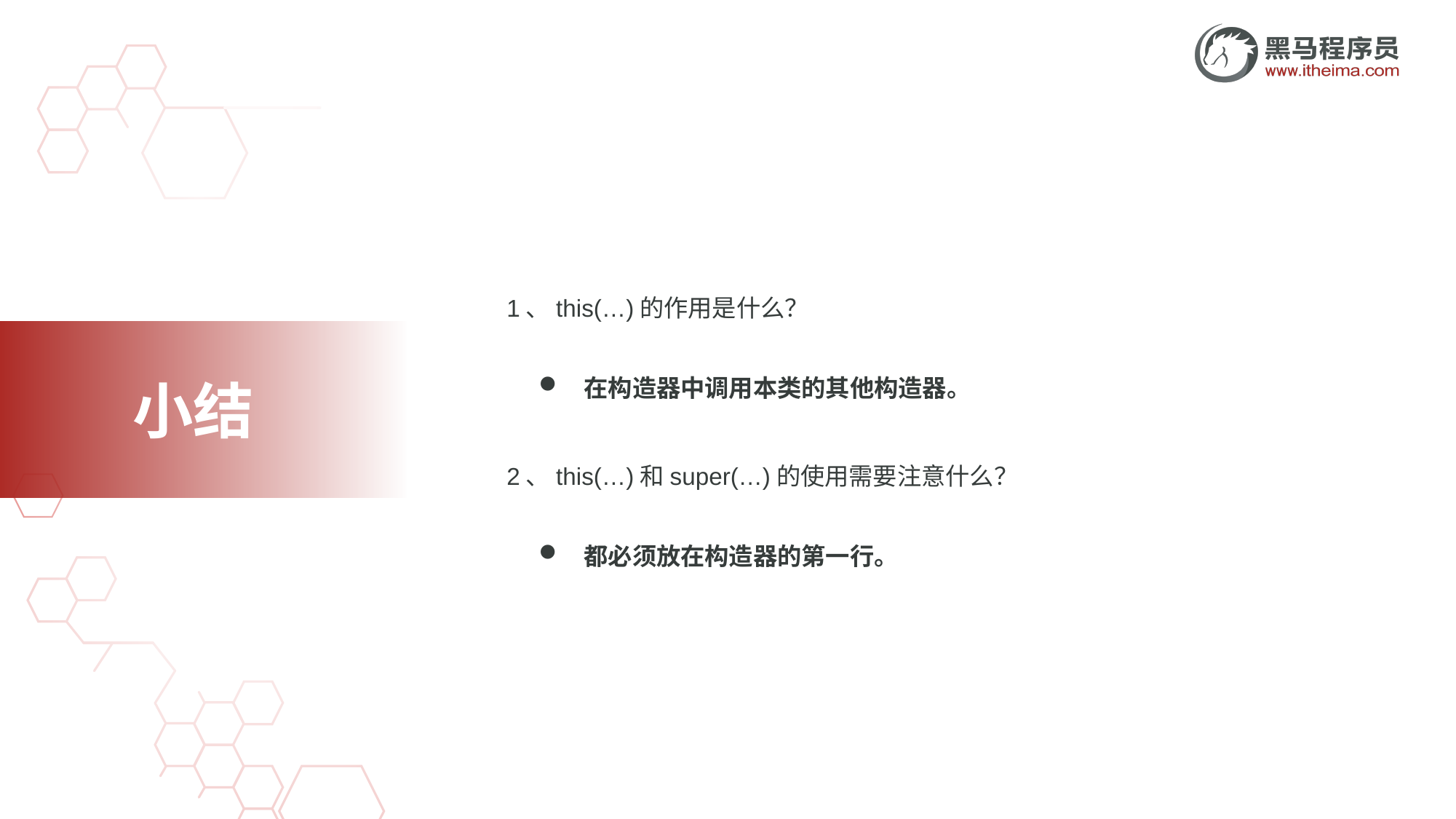

1、this(…)的作用是什么？
 在构造器中调用本类的其他构造器。
2、this(…)和super(…)的使用需要注意什么？
 都必须放在构造器的第一行。